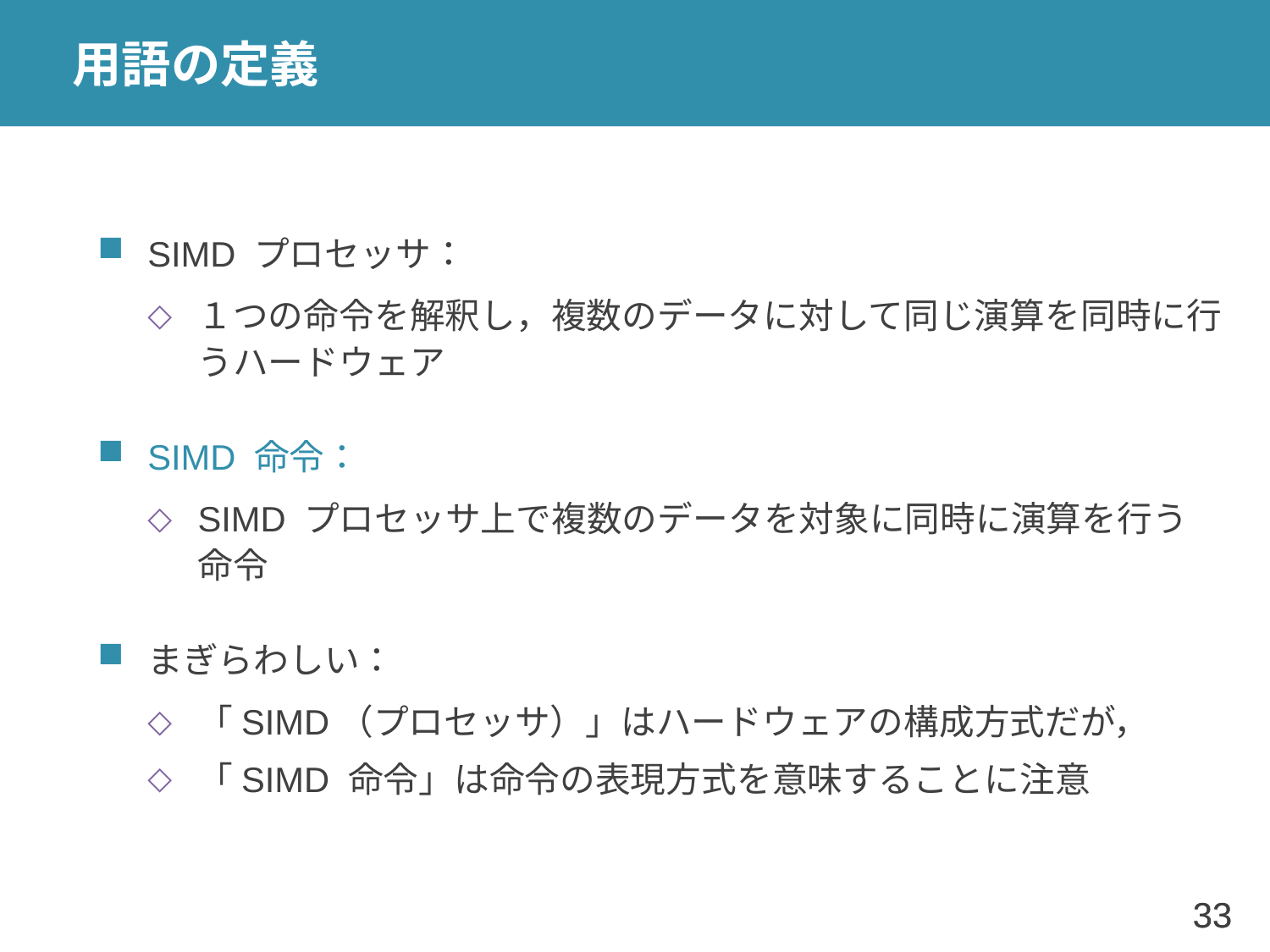

# 用語の定義
SIMD プロセッサ：
１つの命令を解釈し，複数のデータに対して同じ演算を同時に行うハードウェア
SIMD 命令：
SIMD プロセッサ上で複数のデータを対象に同時に演算を行う命令
まぎらわしい：
「SIMD（プロセッサ）」はハードウェアの構成方式だが，
「SIMD 命令」は命令の表現方式を意味することに注意